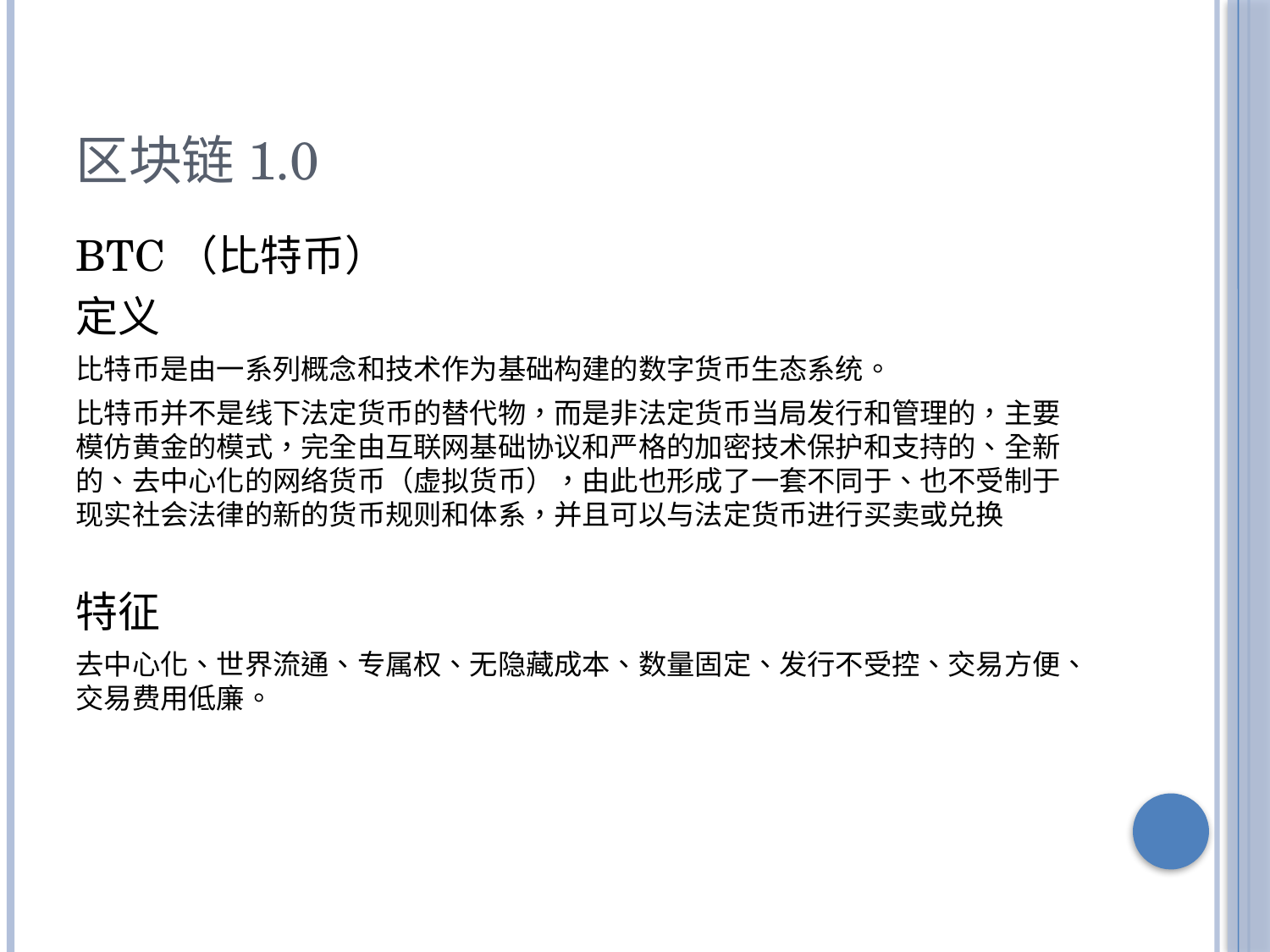

区块链1.0
BTC（比特币）
定义
比特币是由一系列概念和技术作为基础构建的数字货币生态系统。
比特币并不是线下法定货币的替代物，而是非法定货币当局发行和管理的，主要模仿黄金的模式，完全由互联网基础协议和严格的加密技术保护和支持的、全新的、去中心化的网络货币（虚拟货币），由此也形成了一套不同于、也不受制于现实社会法律的新的货币规则和体系，并且可以与法定货币进行买卖或兑换

特征
去中心化、世界流通、专属权、无隐藏成本、数量固定、发行不受控、交易方便、交易费用低廉。